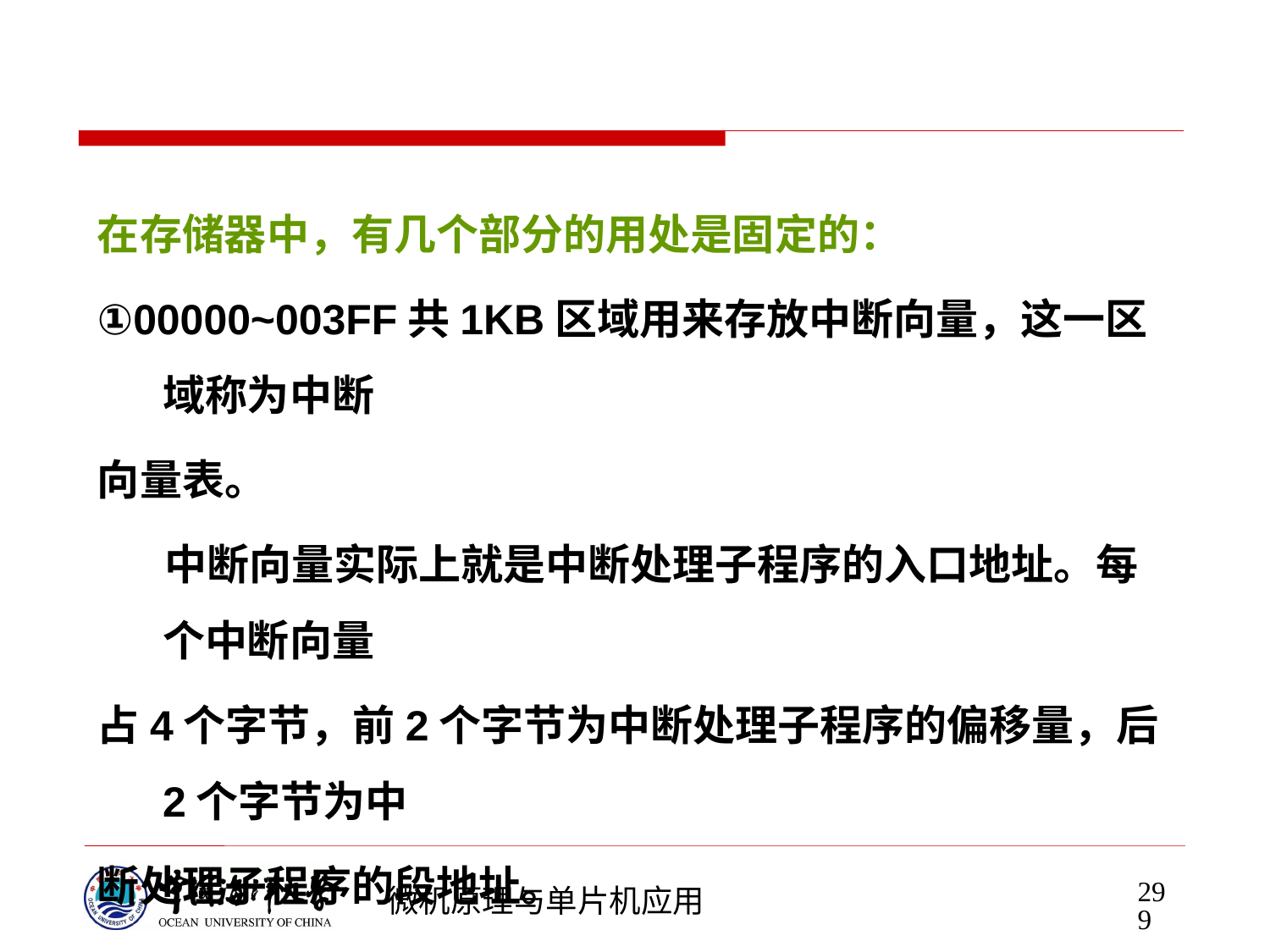

#
在存储器中，有几个部分的用处是固定的：
①00000~003FF共1KB区域用来存放中断向量，这一区域称为中断
向量表。
      中断向量实际上就是中断处理子程序的入口地址。每个中断向量
占4个字节，前2个字节为中断处理子程序的偏移量，后2个字节为中
断处理子程序的段地址。

299